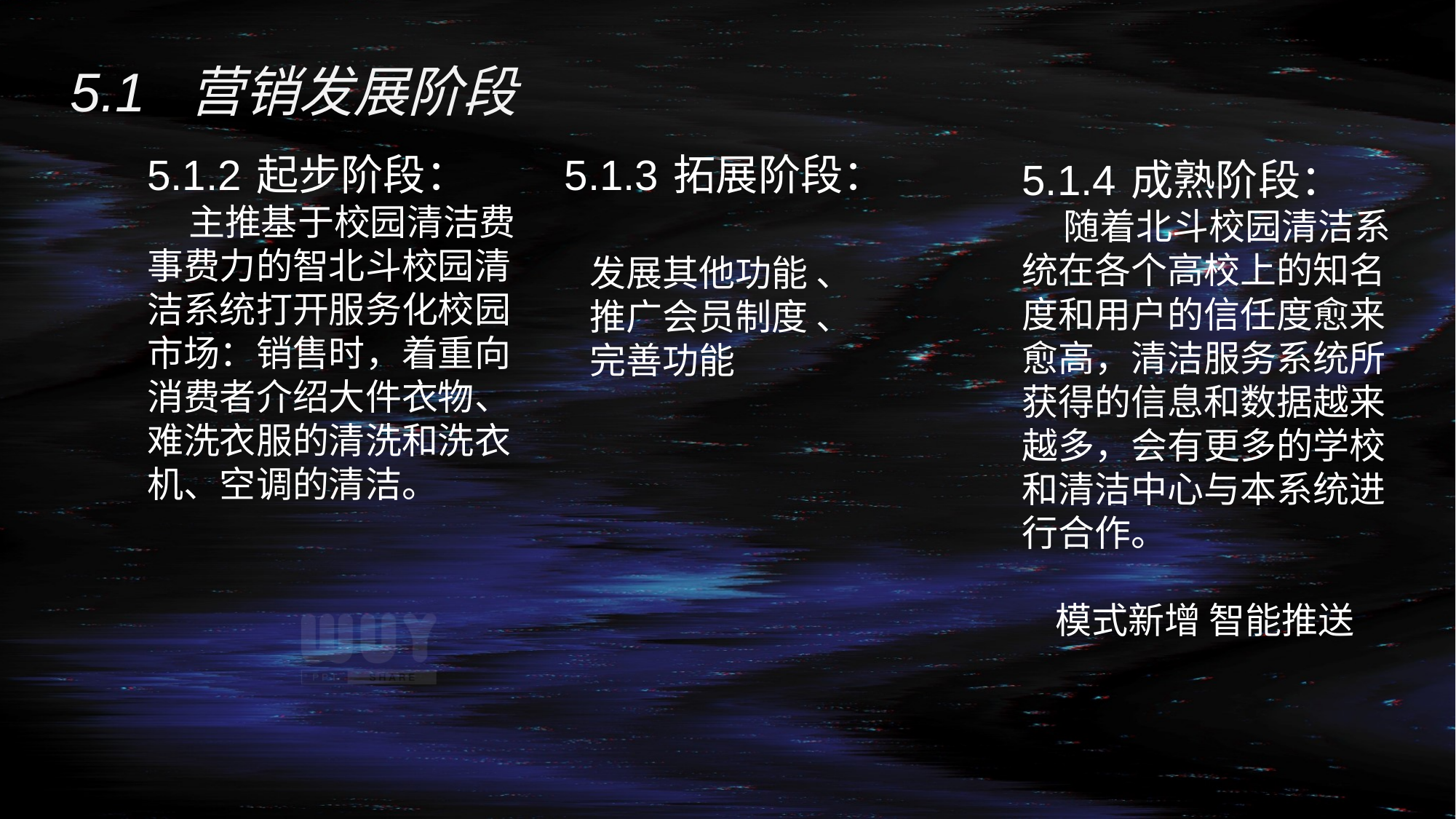

5.1  营销发展阶段
5.1.2	起步阶段：
    主推基于校园清洁费事费力的智北斗校园清洁系统打开服务化校园市场：销售时，着重向消费者介绍大件衣物、难洗衣服的清洗和洗衣机、空调的清洁。

5.1.3	拓展阶段：

  发展其他功能 、
  推广会员制度 、
  完善功能

5.1.4	成熟阶段：
    随着北斗校园清洁系统在各个高校上的知名度和用户的信任度愈来愈高，清洁服务系统所获得的信息和数据越来越多，会有更多的学校和清洁中心与本系统进行合作。

   模式新增 智能推送